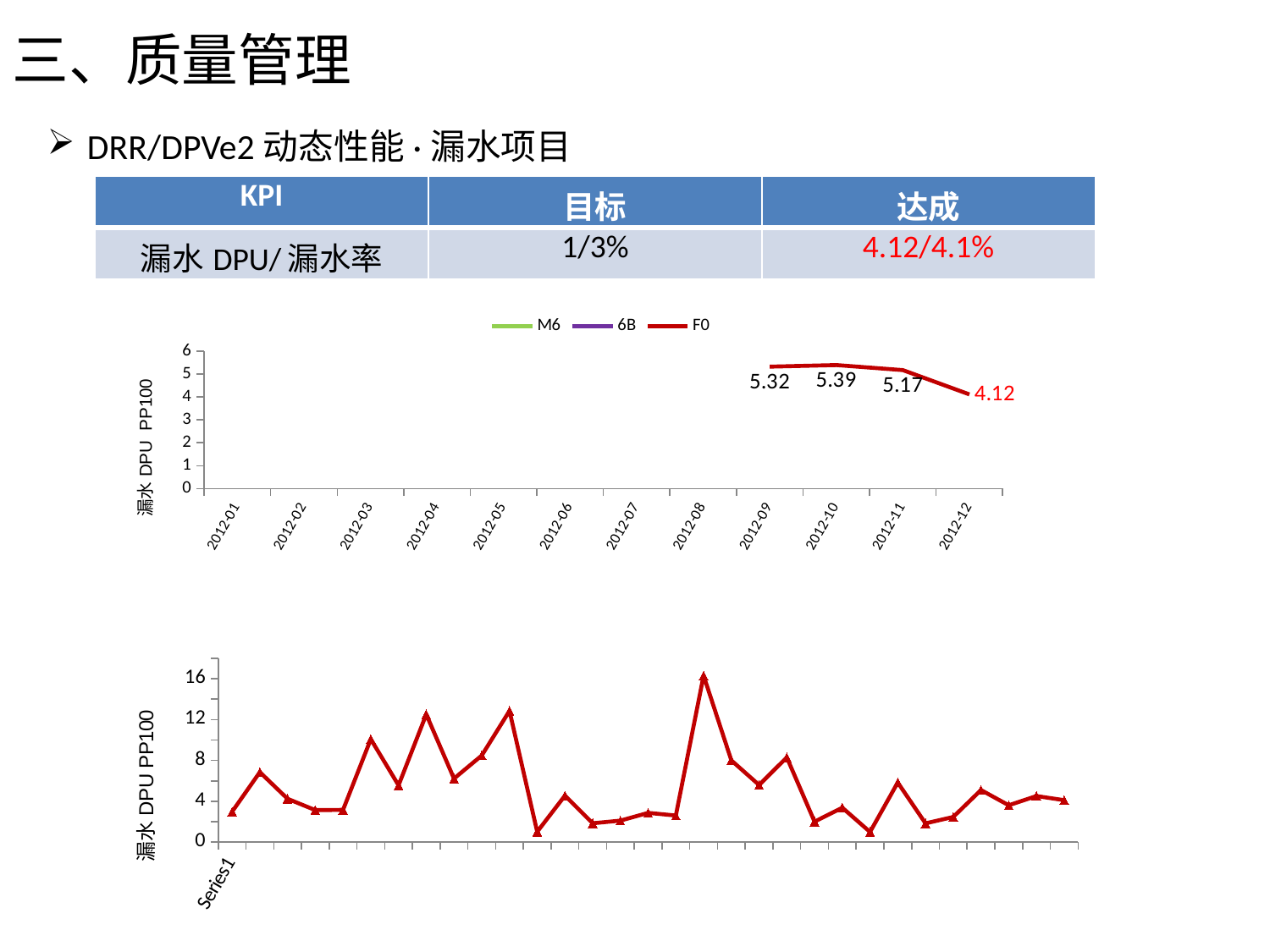

三、质量管理
DRR/DPVe2动态性能·漏水项目
| KPI | 目标 | 达成 |
| --- | --- | --- |
| 漏水DPU/漏水率 | 1/3% | 4.12/4.1% |

### Chart

| Category | M6 | 6B | F0 |
|---|---|---|---|
| 40909 | None | None | None |
| 40940 | None | None | None |
| 40969 | None | None | None |
| 41000 | None | None | None |
| 41030 | None | None | None |
| 41061 | None | None | None |
| 41091 | None | None | None |
| 41122 | None | None | None |
| 41153 | None | None | 5.32 |
| 41183 | None | None | 5.39 |
| 41214 | None | None | 5.17 |
| 41244 | None | None | 4.11 |

### Chart

| Category | M6 | F0 | 6B |  |
|---|---|---|---|---|